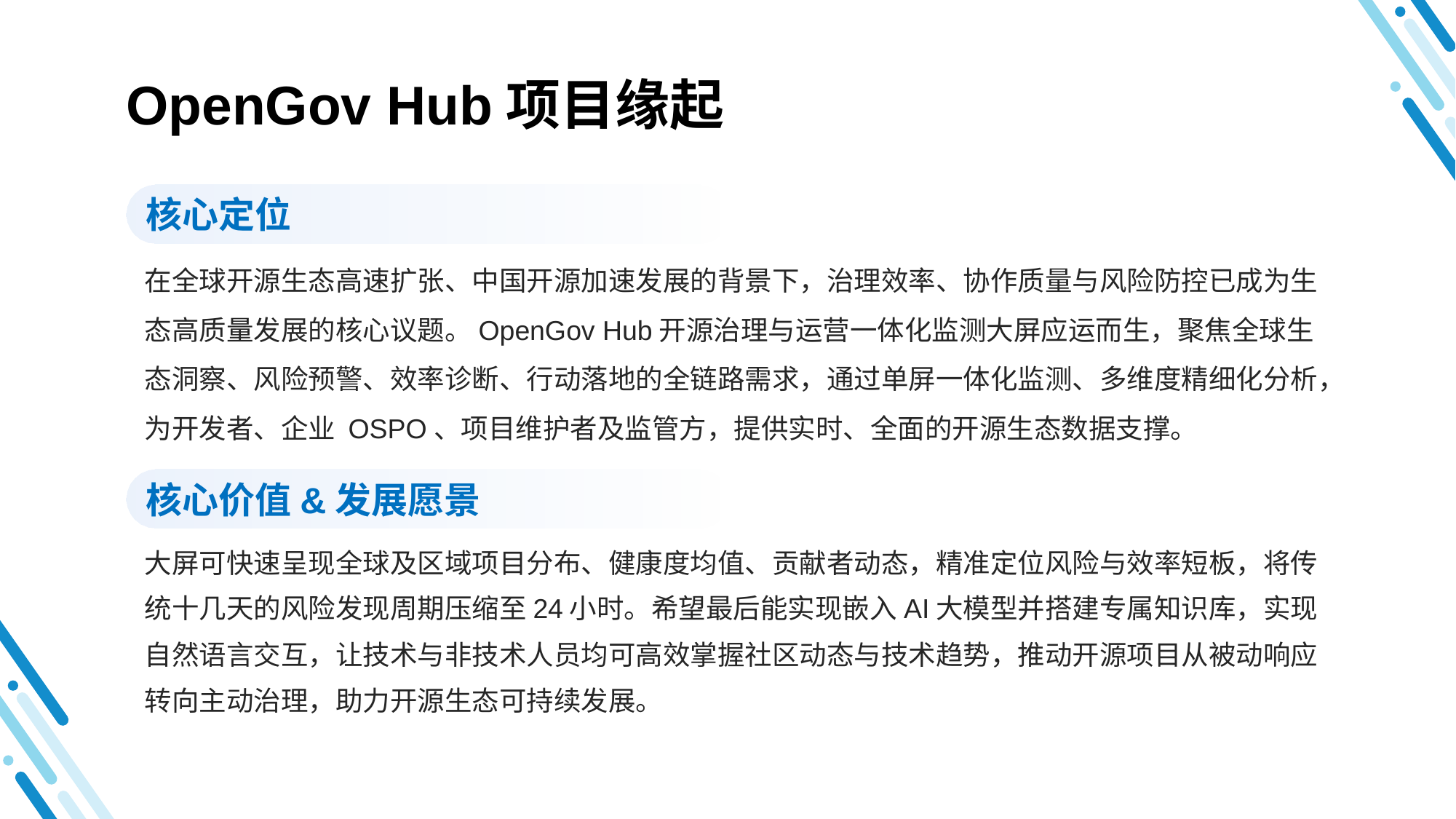

OpenGov Hub项目缘起
核心定位

在全球开源生态高速扩张、中国开源加速发展的背景下，治理效率、协作质量与风险防控已成为生态高质量发展的核心议题。OpenGov Hub开源治理与运营一体化监测大屏应运而生，聚焦全球生态洞察、风险预警、效率诊断、行动落地的全链路需求，通过单屏一体化监测、多维度精细化分析，为开发者、企业 OSPO、项目维护者及监管方，提供实时、全面的开源生态数据支撑。
核心价值&发展愿景

大屏可快速呈现全球及区域项目分布、健康度均值、贡献者动态，精准定位风险与效率短板，将传统十几天的风险发现周期压缩至24小时。希望最后能实现嵌入AI大模型并搭建专属知识库，实现自然语言交互，让技术与非技术人员均可高效掌握社区动态与技术趋势，推动开源项目从被动响应转向主动治理，助力开源生态可持续发展。